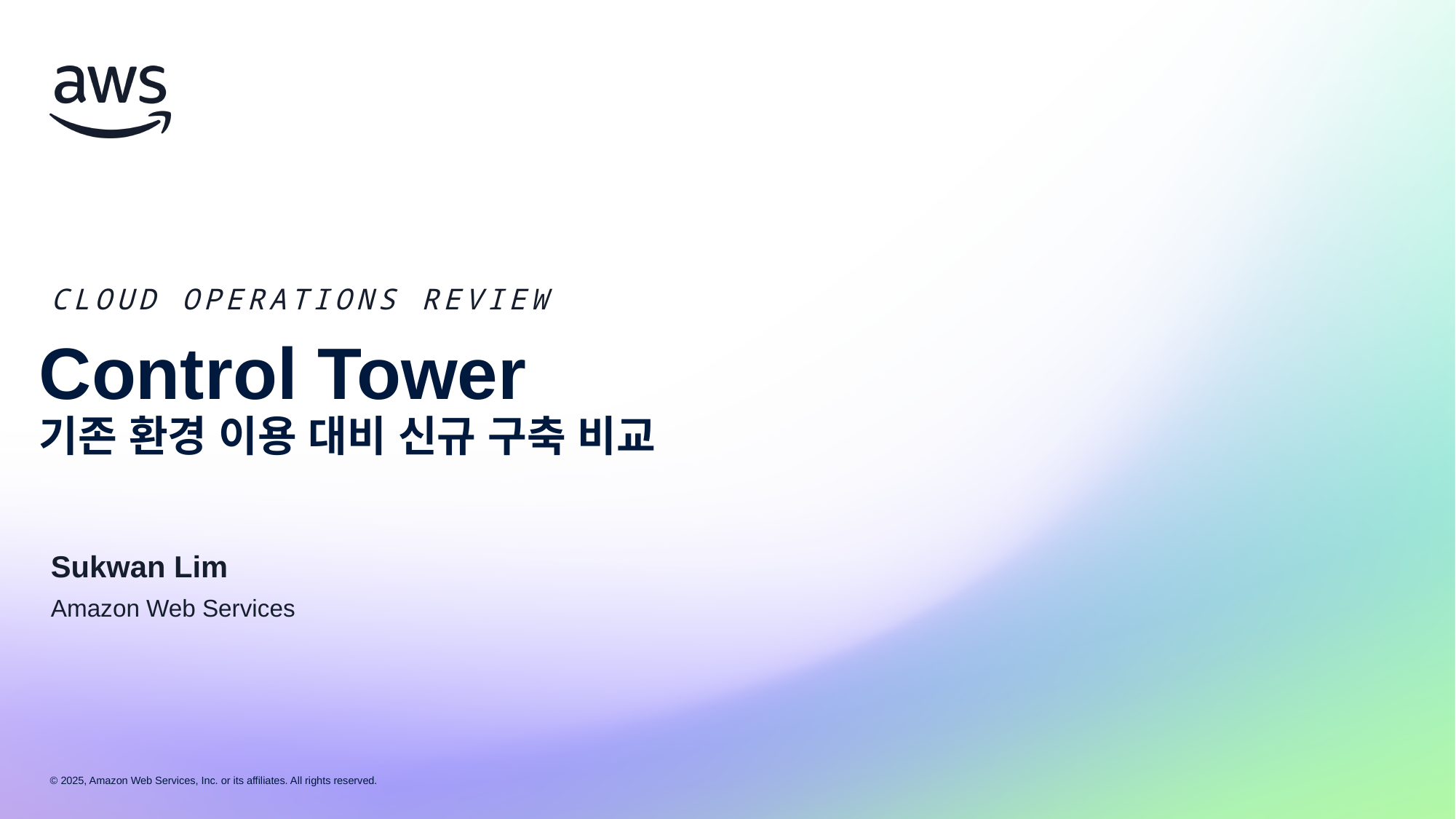

Cloud Operations Review
# Control Tower 기존 환경 이용 대비 신규 구축 비교
Sukwan Lim
Amazon Web Services